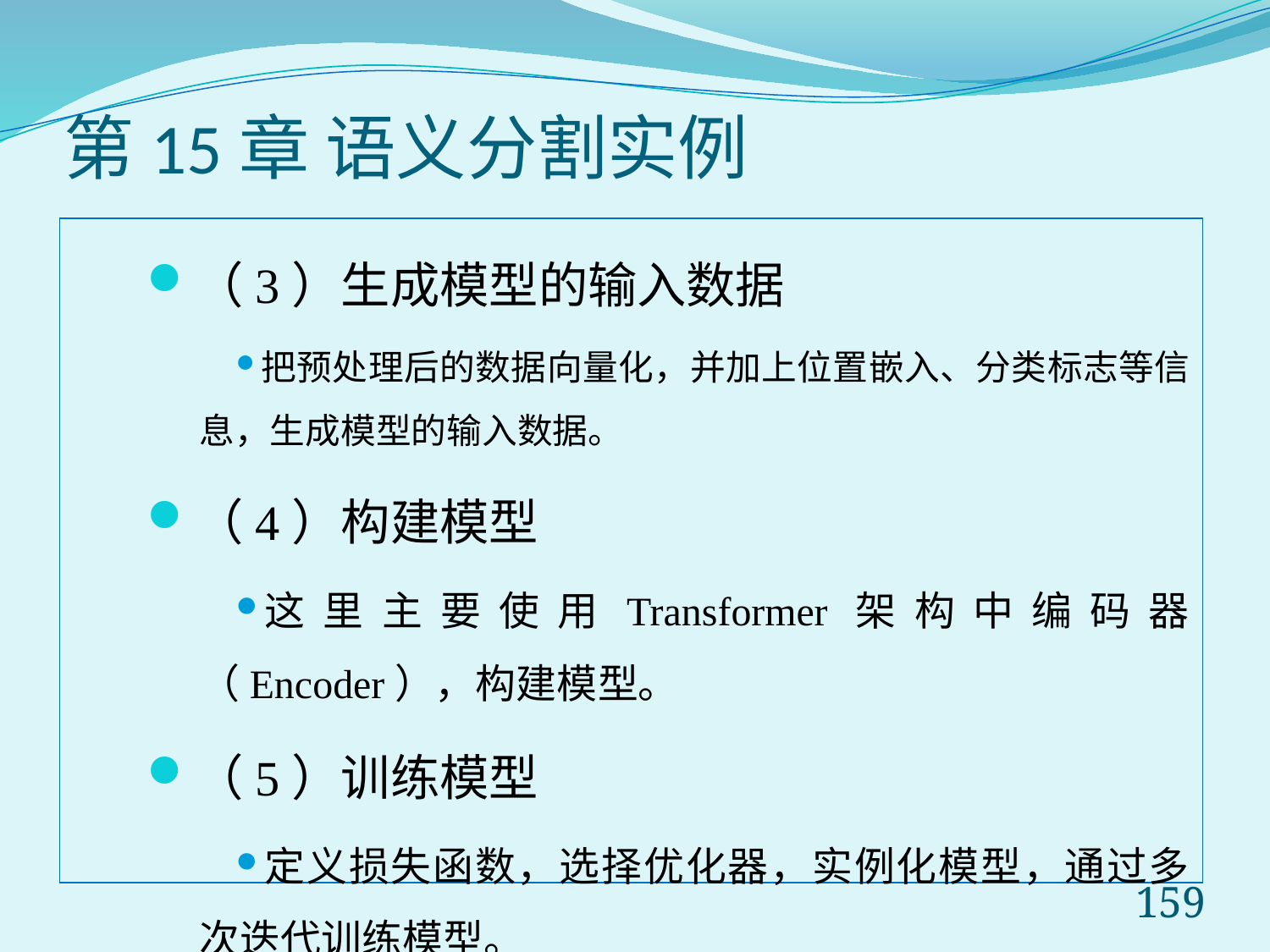

# 第15章 语义分割实例
（3）生成模型的输入数据
把预处理后的数据向量化，并加上位置嵌入、分类标志等信息，生成模型的输入数据。
（4）构建模型
这里主要使用Transformer架构中编码器（Encoder），构建模型。
（5）训练模型
定义损失函数，选择优化器，实例化模型，通过多次迭代训练模型。

159